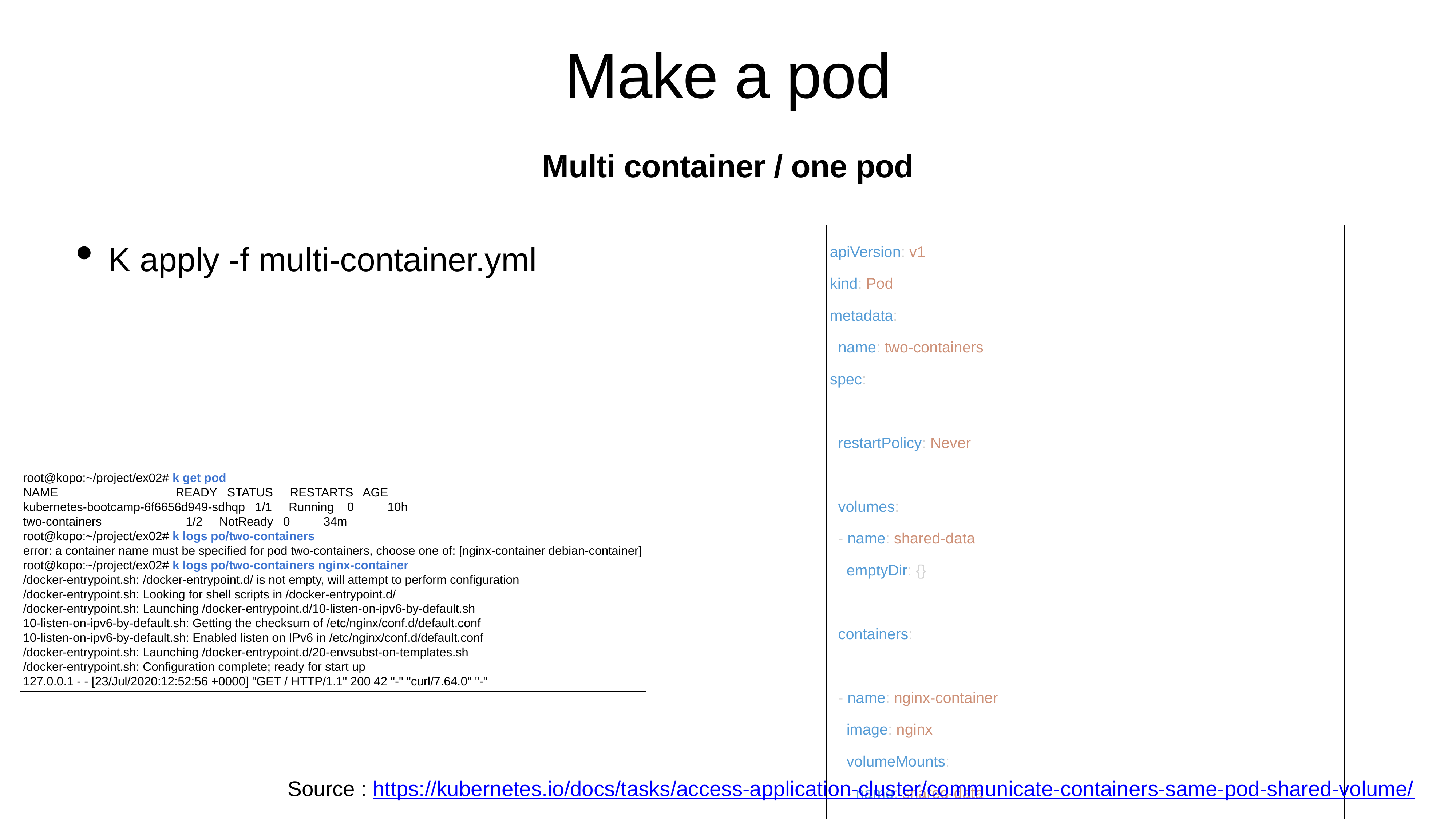

# Make a pod
Multi container / one pod
apiVersion: v1
kind: Pod
metadata:
  name: two-containers
spec:

  restartPolicy: Never

  volumes:
  - name: shared-data
    emptyDir: {}

  containers:

  - name: nginx-container
    image: nginx
    volumeMounts:
    - name: shared-data
      mountPath: /usr/share/nginx/html

  - name: debian-container
    image: debian
    volumeMounts:
    - name: shared-data
      mountPath: /pod-data
    command: ["/bin/sh"]
    args: ["-c", "echo debian 컨테이너에서 안녕하세요 > /pod-data/index.html"]

K apply -f multi-container.yml
root@kopo:~/project/ex02# k get pod
NAME                                   READY   STATUS     RESTARTS   AGE
kubernetes-bootcamp-6f6656d949-sdhqp   1/1     Running    0          10h
two-containers                         1/2     NotReady   0          34m
root@kopo:~/project/ex02# k logs po/two-containers
error: a container name must be specified for pod two-containers, choose one of: [nginx-container debian-container]
root@kopo:~/project/ex02# k logs po/two-containers nginx-container
/docker-entrypoint.sh: /docker-entrypoint.d/ is not empty, will attempt to perform configuration
/docker-entrypoint.sh: Looking for shell scripts in /docker-entrypoint.d/
/docker-entrypoint.sh: Launching /docker-entrypoint.d/10-listen-on-ipv6-by-default.sh
10-listen-on-ipv6-by-default.sh: Getting the checksum of /etc/nginx/conf.d/default.conf
10-listen-on-ipv6-by-default.sh: Enabled listen on IPv6 in /etc/nginx/conf.d/default.conf
/docker-entrypoint.sh: Launching /docker-entrypoint.d/20-envsubst-on-templates.sh
/docker-entrypoint.sh: Configuration complete; ready for start up
127.0.0.1 - - [23/Jul/2020:12:52:56 +0000] "GET / HTTP/1.1" 200 42 "-" "curl/7.64.0" "-"
Source : https://kubernetes.io/docs/tasks/access-application-cluster/communicate-containers-same-pod-shared-volume/